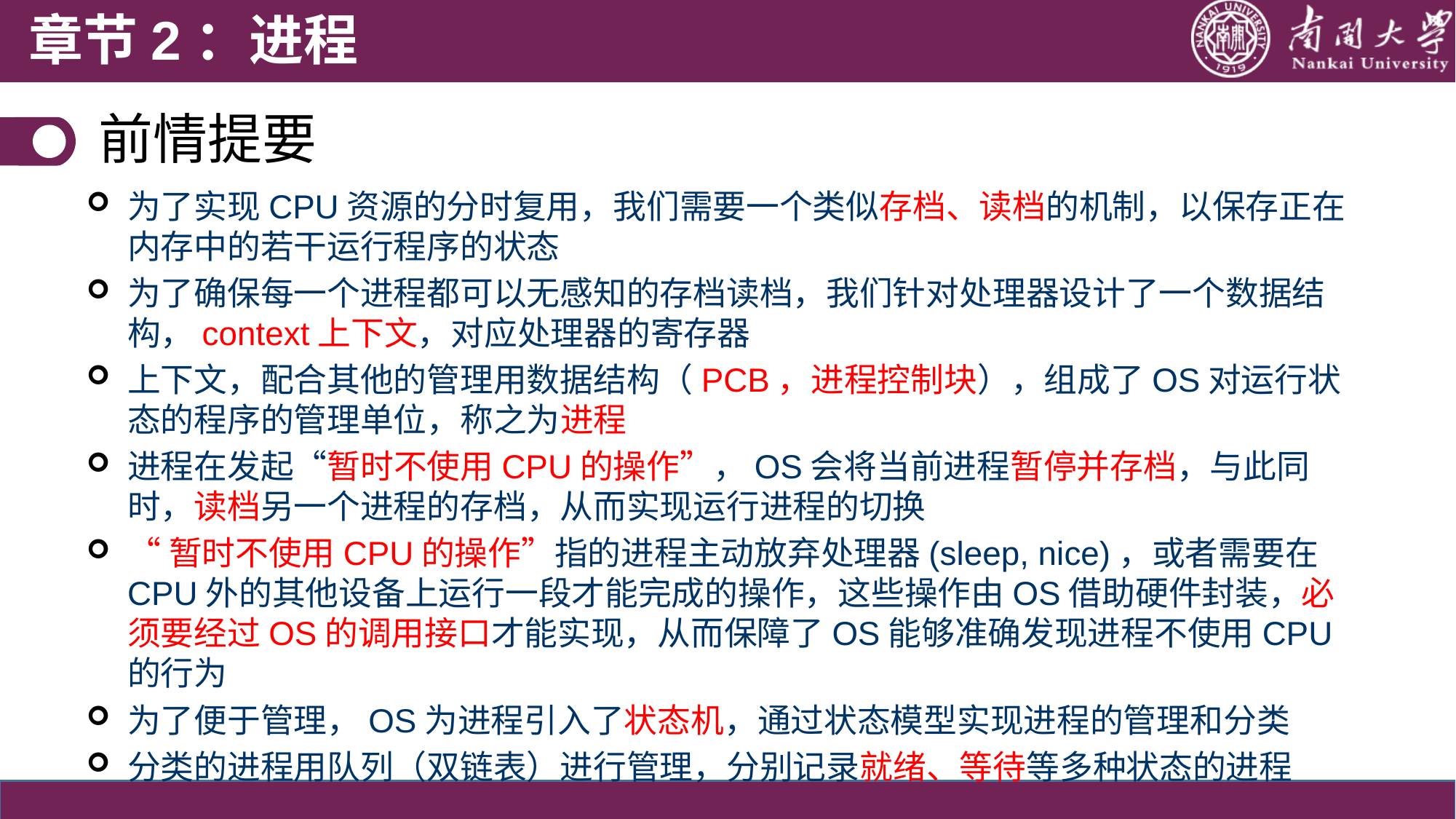

章节2：进程
前情提要

为了实现CPU资源的分时复用，我们需要一个类似存档、读档的机制，以保存正在内存中的若干运行程序的状态
为了确保每一个进程都可以无感知的存档读档，我们针对处理器设计了一个数据结构，context上下文，对应处理器的寄存器
上下文，配合其他的管理用数据结构（PCB，进程控制块），组成了OS对运行状态的程序的管理单位，称之为进程
进程在发起“暂时不使用CPU的操作”，OS会将当前进程暂停并存档，与此同时，读档另一个进程的存档，从而实现运行进程的切换
“暂时不使用CPU的操作”指的进程主动放弃处理器(sleep, nice)，或者需要在CPU外的其他设备上运行一段才能完成的操作，这些操作由OS借助硬件封装，必须要经过OS的调用接口才能实现，从而保障了OS能够准确发现进程不使用CPU的行为
为了便于管理，OS为进程引入了状态机，通过状态模型实现进程的管理和分类
分类的进程用队列（双链表）进行管理，分别记录就绪、等待等多种状态的进程